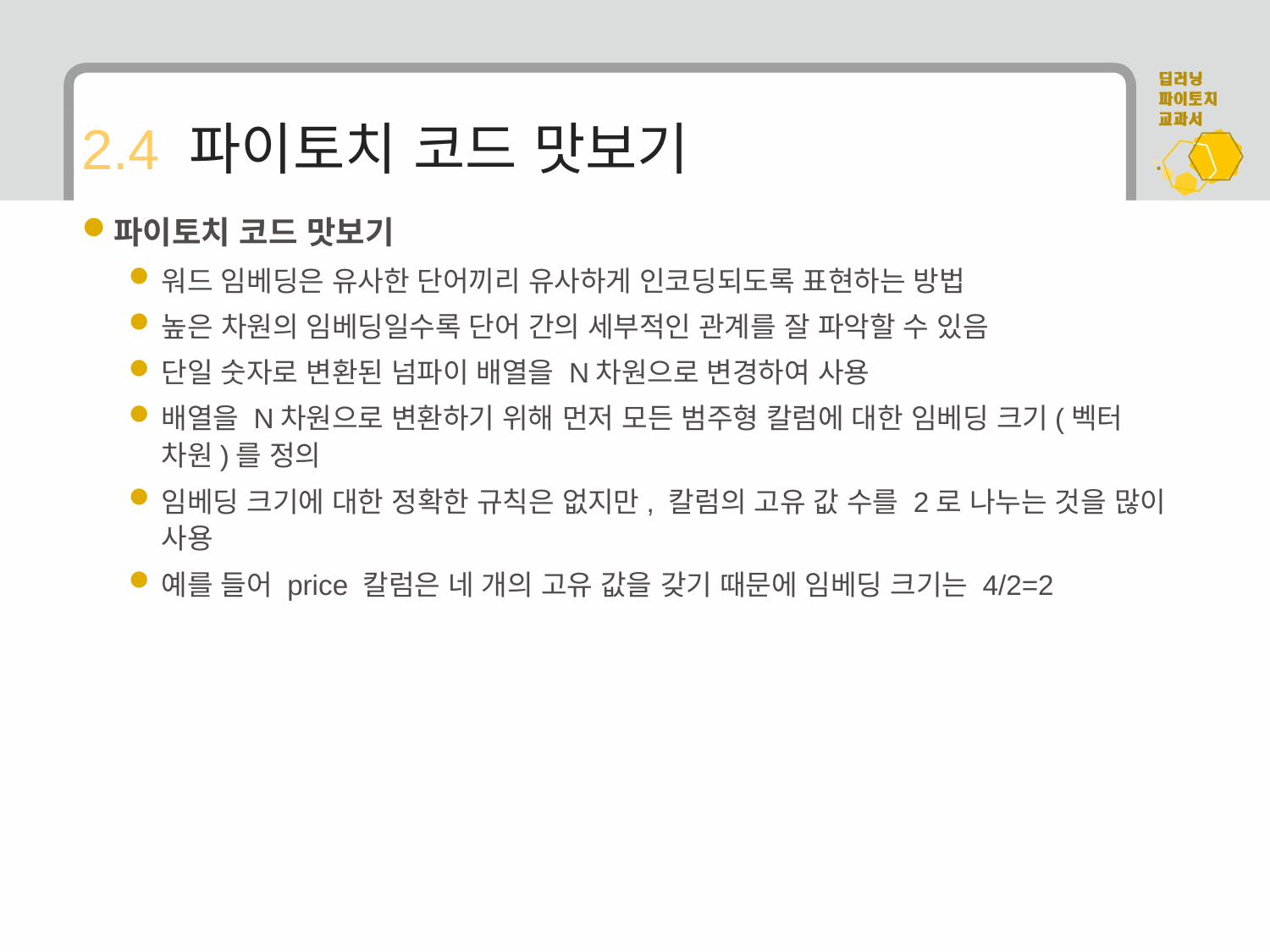

# 2.4 파이토치 코드 맛보기
파이토치 코드 맛보기
워드 임베딩은 유사한 단어끼리 유사하게 인코딩되도록 표현하는 방법
높은 차원의 임베딩일수록 단어 간의 세부적인 관계를 잘 파악할 수 있음
단일 숫자로 변환된 넘파이 배열을 N차원으로 변경하여 사용
배열을 N차원으로 변환하기 위해 먼저 모든 범주형 칼럼에 대한 임베딩 크기(벡터 차원)를 정의
임베딩 크기에 대한 정확한 규칙은 없지만, 칼럼의 고유 값 수를 2로 나누는 것을 많이 사용
예를 들어 price 칼럼은 네 개의 고유 값을 갖기 때문에 임베딩 크기는 4/2=2